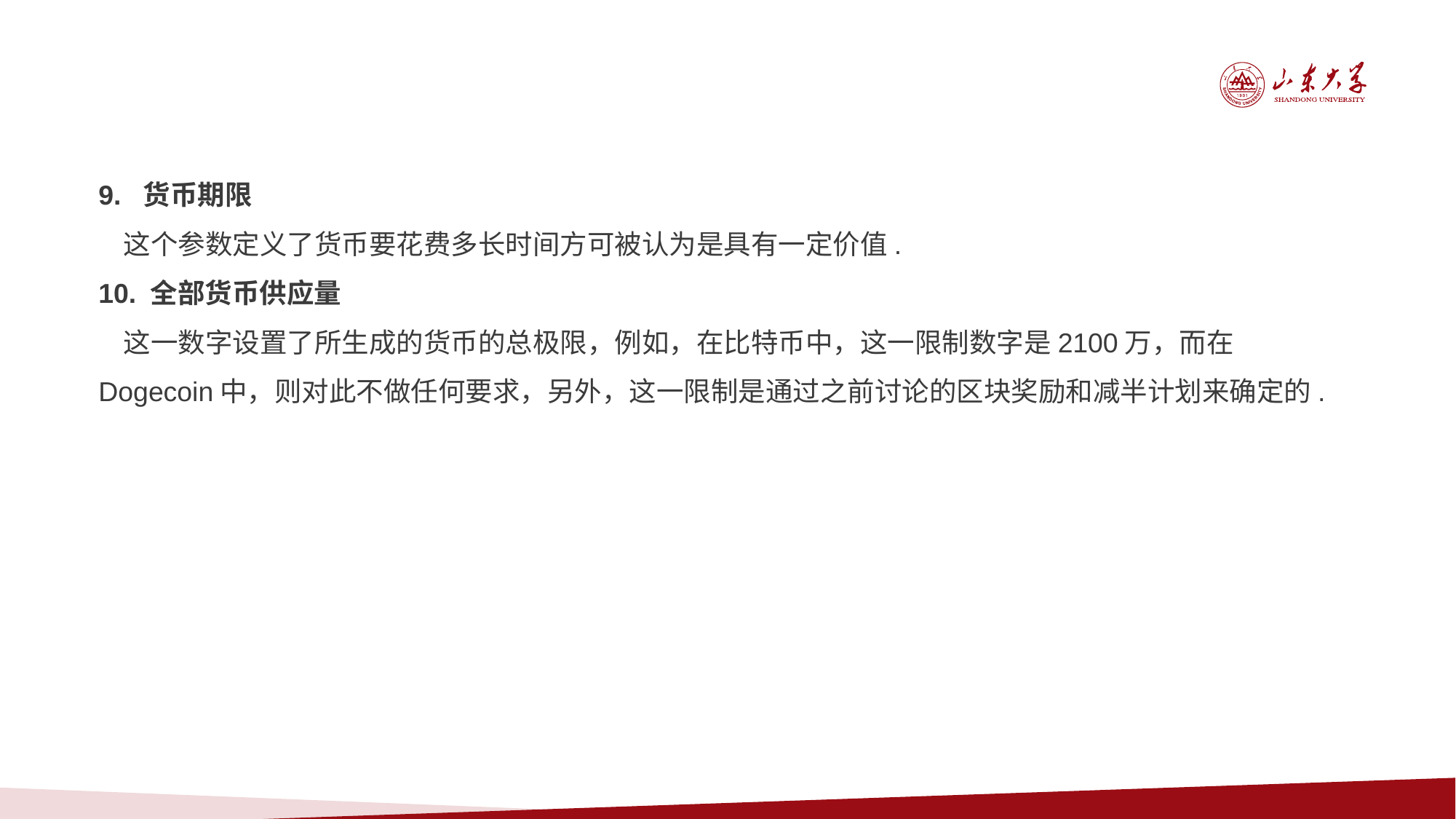

9.  货币期限
   这个参数定义了货币要花费多长时间方可被认为是具有一定价值.
10. 全部货币供应量
   这一数字设置了所生成的货币的总极限，例如，在比特币中，这一限制数字是2100万，而在Dogecoin中，则对此不做任何要求，另外，这一限制是通过之前讨论的区块奖励和减半计划来确定的.